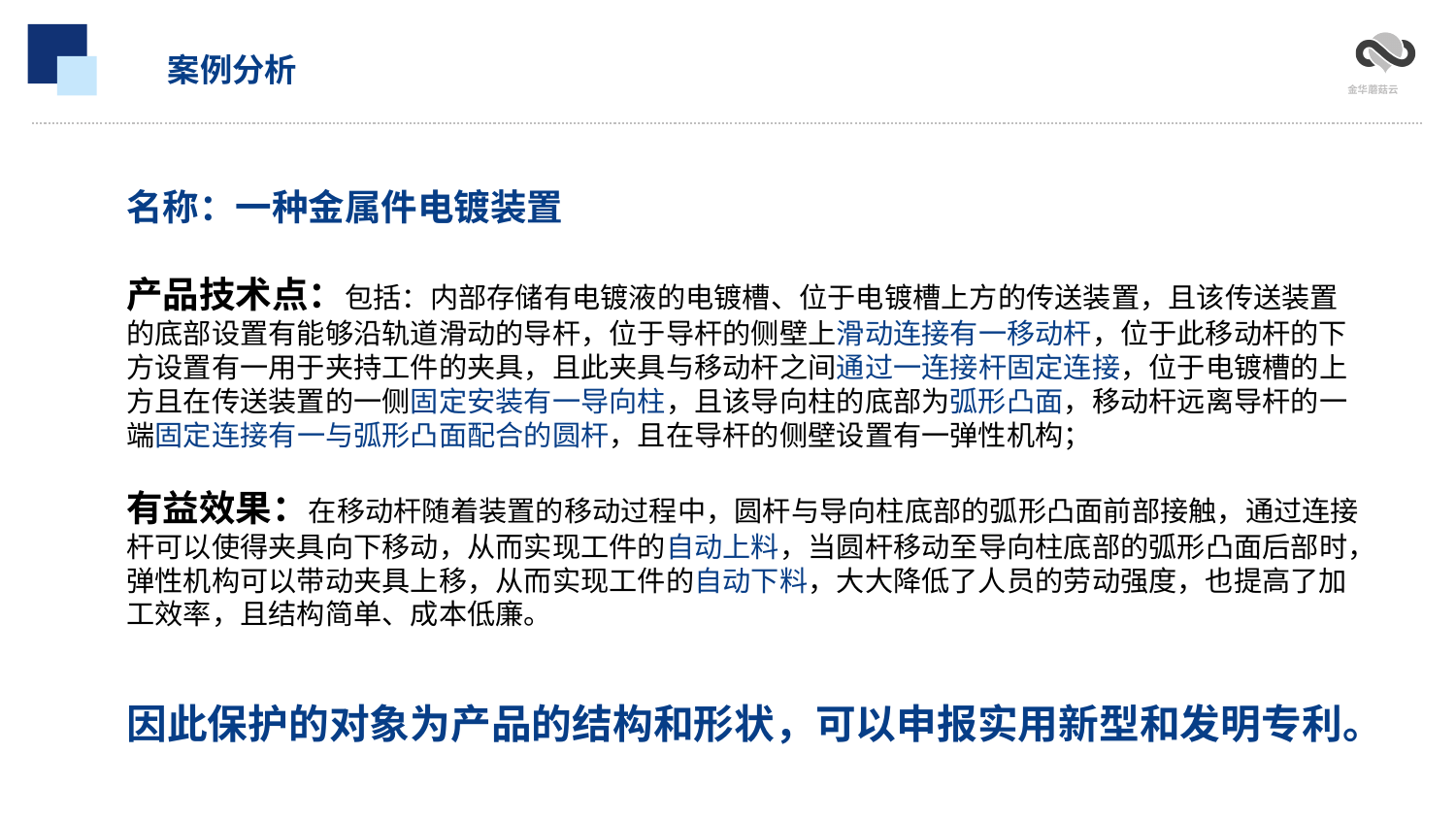

案例分析
名称：一种金属件电镀装置

产品技术点：包括：内部存储有电镀液的电镀槽、位于电镀槽上方的传送装置，且该传送装置的底部设置有能够沿轨道滑动的导杆，位于导杆的侧壁上滑动连接有一移动杆，位于此移动杆的下方设置有一用于夹持工件的夹具，且此夹具与移动杆之间通过一连接杆固定连接，位于电镀槽的上方且在传送装置的一侧固定安装有一导向柱，且该导向柱的底部为弧形凸面，移动杆远离导杆的一端固定连接有一与弧形凸面配合的圆杆，且在导杆的侧壁设置有一弹性机构；

有益效果：在移动杆随着装置的移动过程中，圆杆与导向柱底部的弧形凸面前部接触，通过连接杆可以使得夹具向下移动，从而实现工件的自动上料，当圆杆移动至导向柱底部的弧形凸面后部时，弹性机构可以带动夹具上移，从而实现工件的自动下料，大大降低了人员的劳动强度，也提高了加工效率，且结构简单、成本低廉。

因此保护的对象为产品的结构和形状，可以申报实用新型和发明专利。